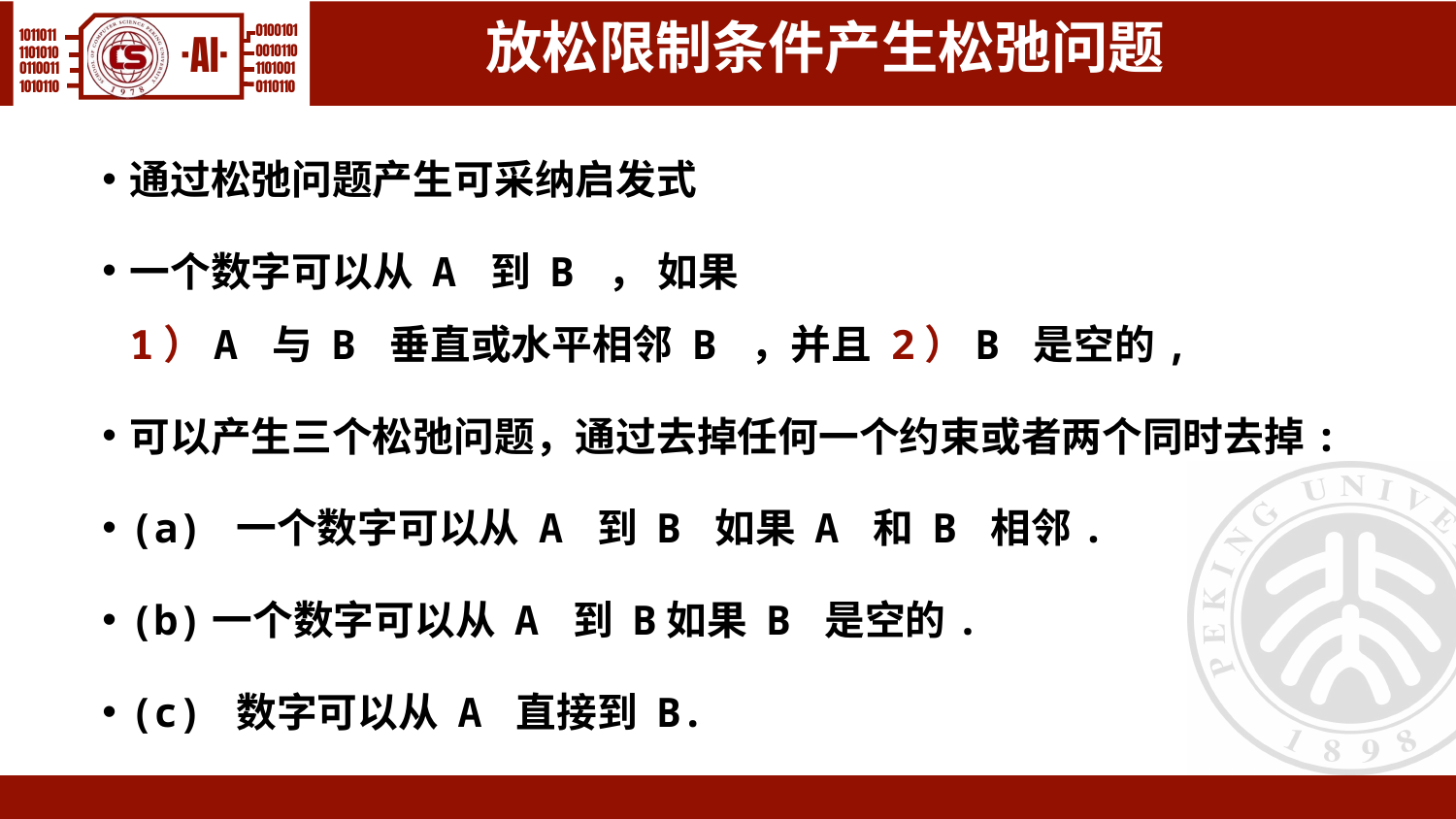

# 放松限制条件产生松弛问题
通过松弛问题产生可采纳启发式
一个数字可以从 A 到 B ， 如果
1）A 与 B 垂直或水平相邻 B ，并且 2）B 是空的,
可以产生三个松弛问题，通过去掉任何一个约束或者两个同时去掉:
(a) 一个数字可以从 A 到 B 如果 A 和 B 相邻.
(b)一个数字可以从 A 到 B如果 B 是空的.
(c) 数字可以从 A 直接到 B.